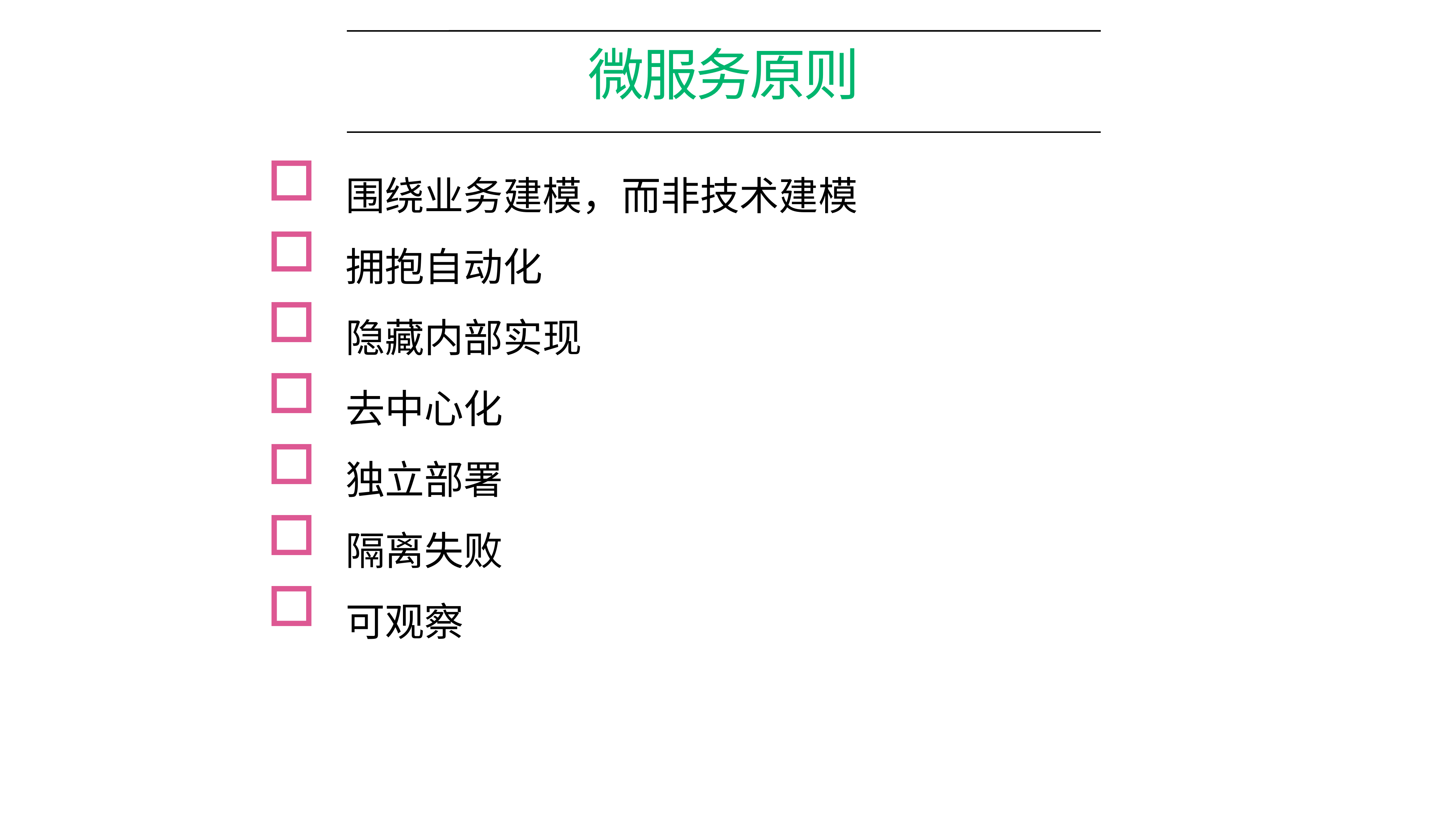

# 微服务原则
围绕业务建模，而非技术建模
拥抱自动化
隐藏内部实现
去中心化
独立部署
隔离失败
可观察